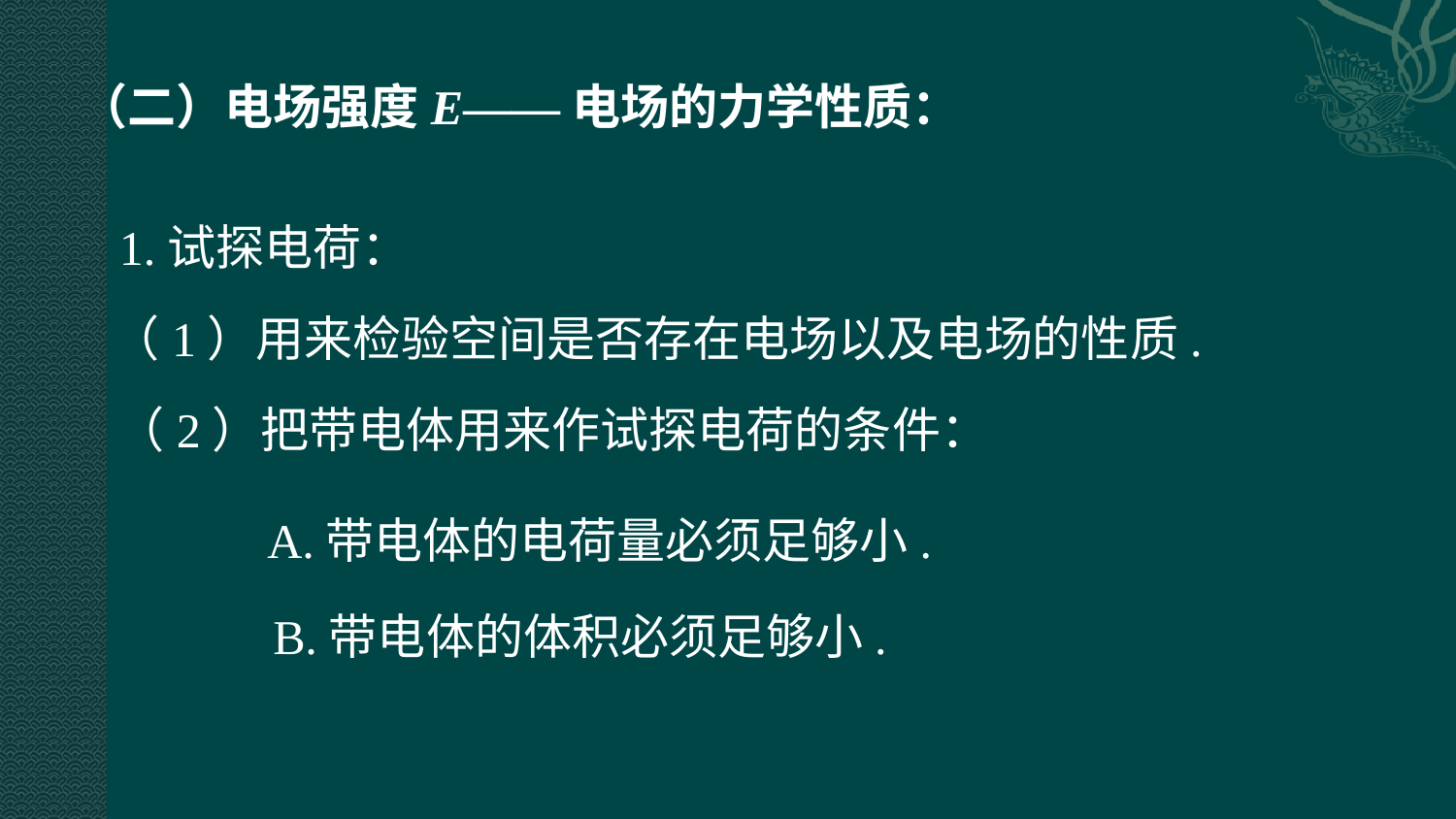

（二）电场强度E——电场的力学性质：
1.试探电荷：
（1）用来检验空间是否存在电场以及电场的性质.
（2）把带电体用来作试探电荷的条件：
A.带电体的电荷量必须足够小.
B.带电体的体积必须足够小.